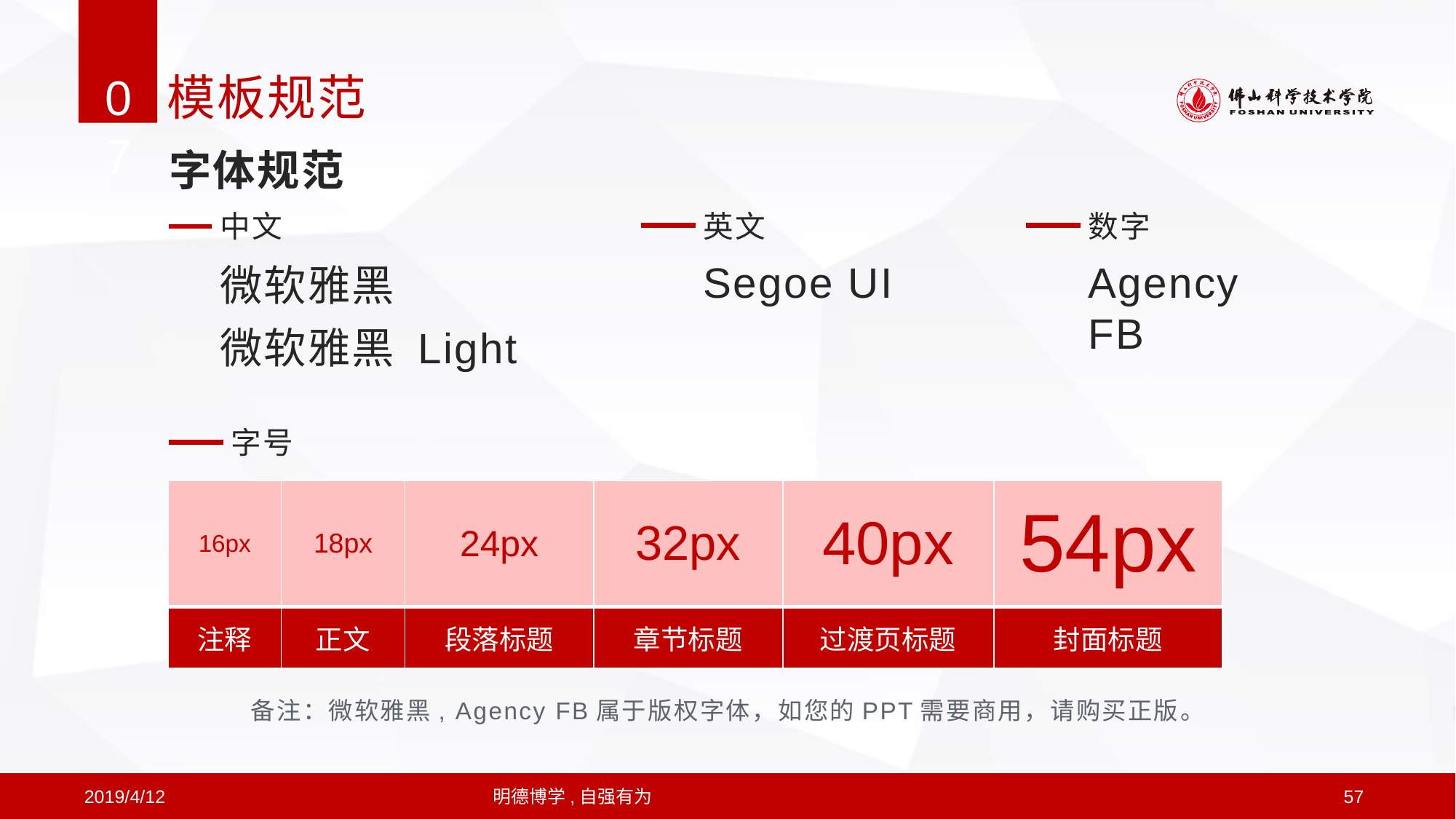

07
模板规范
字体规范
中文
微软雅黑
微软雅黑 Light
英文
Segoe UI
数字
Agency FB
字号
| 16px | 18px | 24px | 32px | 40px | 54px |
| --- | --- | --- | --- | --- | --- |
| 注释 | 正文 | 段落标题 | 章节标题 | 过渡页标题 | 封面标题 |
备注：微软雅黑, Agency FB属于版权字体，如您的PPT需要商用，请购买正版。
2019/4/12
明德博学,自强有为
57